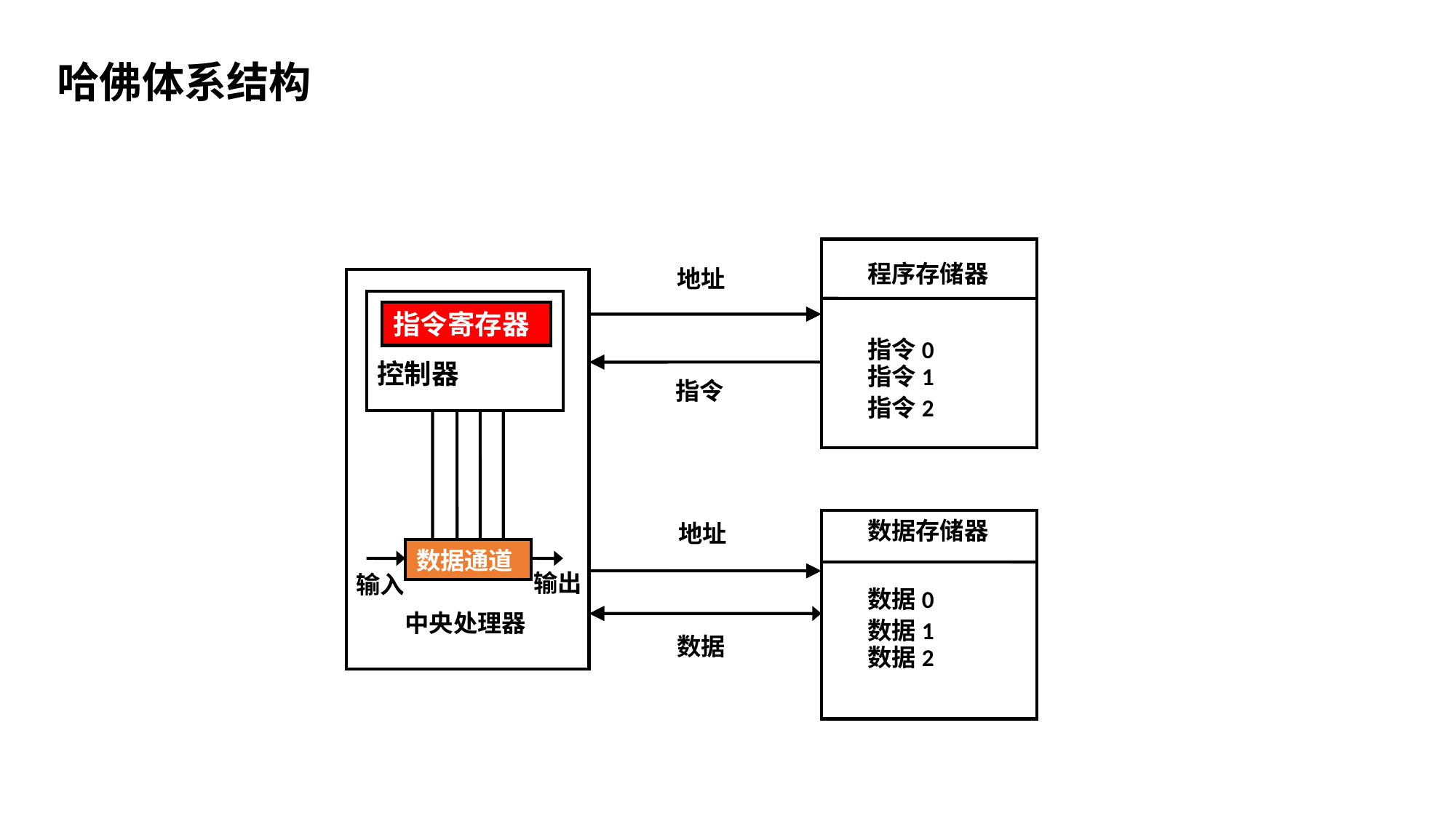

哈佛体系结构

程序存储器
地址

指令寄存器

指令0
控制器
指令1

指令
指令2

数据存储器
地址
数据通道

输出
输入

数据0
中央处理器
数据1

数据
数据2